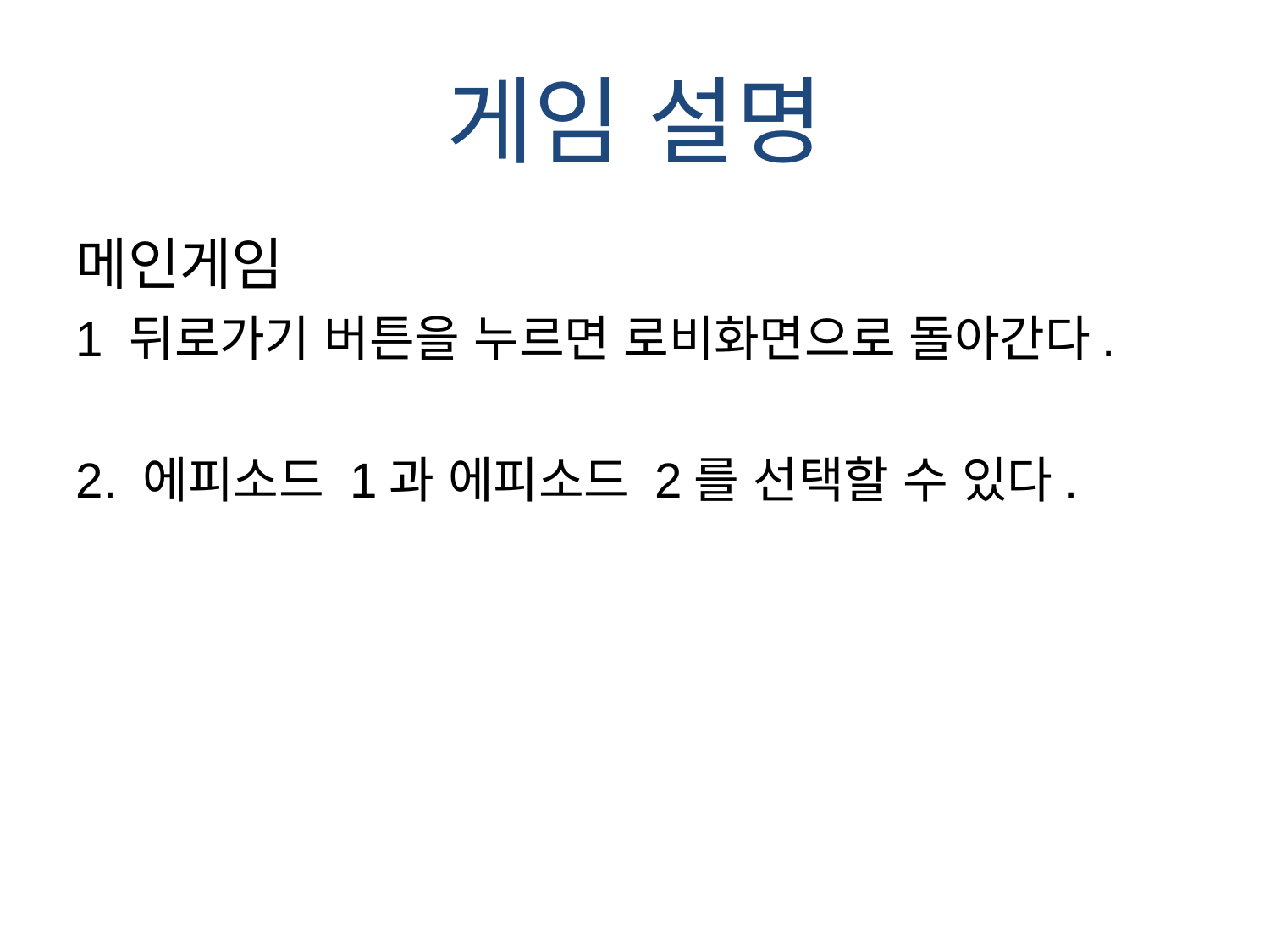

# 게임 설명
메인게임
1 뒤로가기 버튼을 누르면 로비화면으로 돌아간다.

2. 에피소드 1과 에피소드 2를 선택할 수 있다.